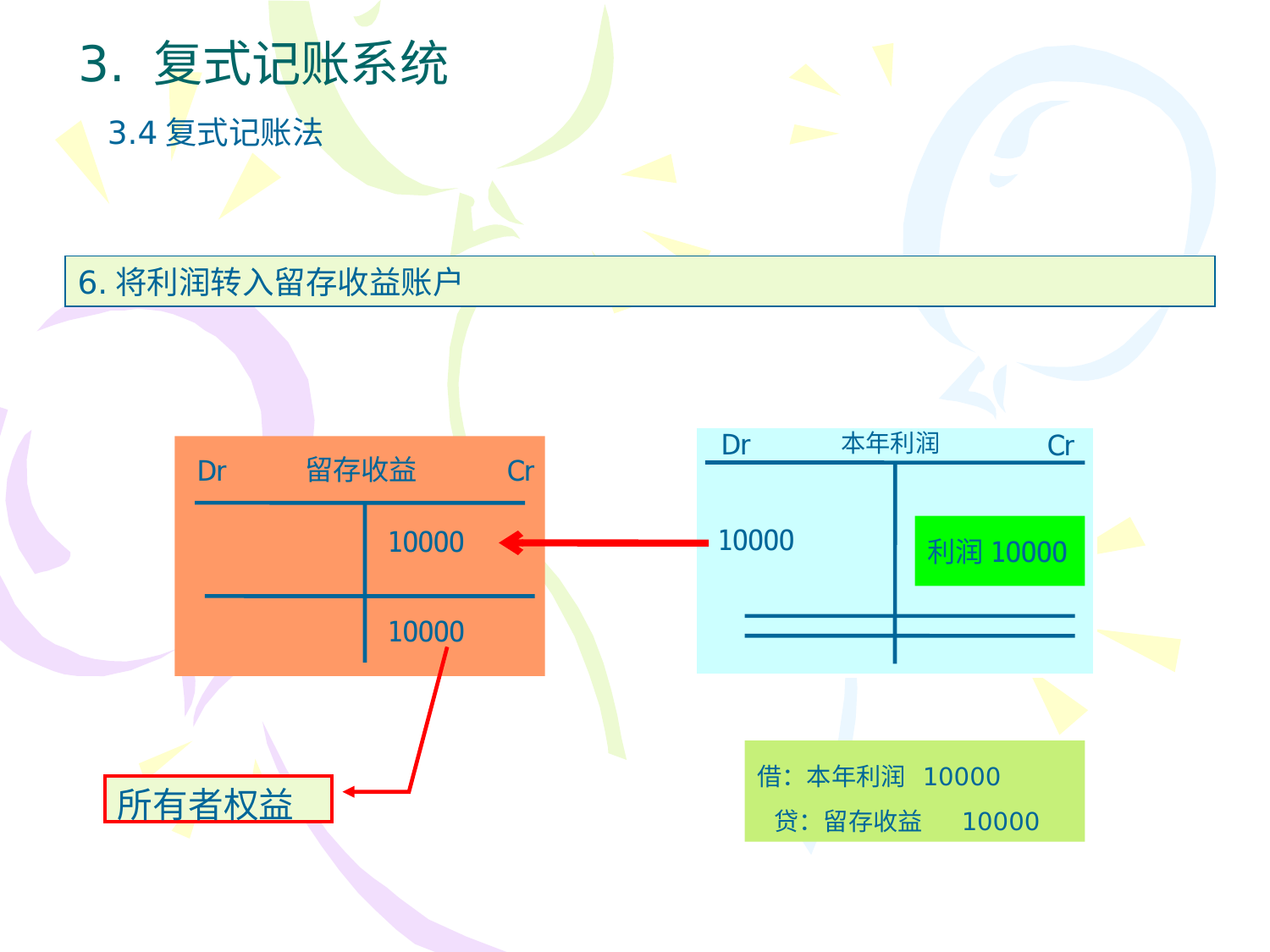

3. 复式记账系统
3.4复式记账法
6.将利润转入留存收益账户

Dr
本年利润
Cr

Dr
留存收益
Cr

10000
10000
利润10000

10000

借：本年利润  10000
  贷：留存收益      10000
所有者权益
41